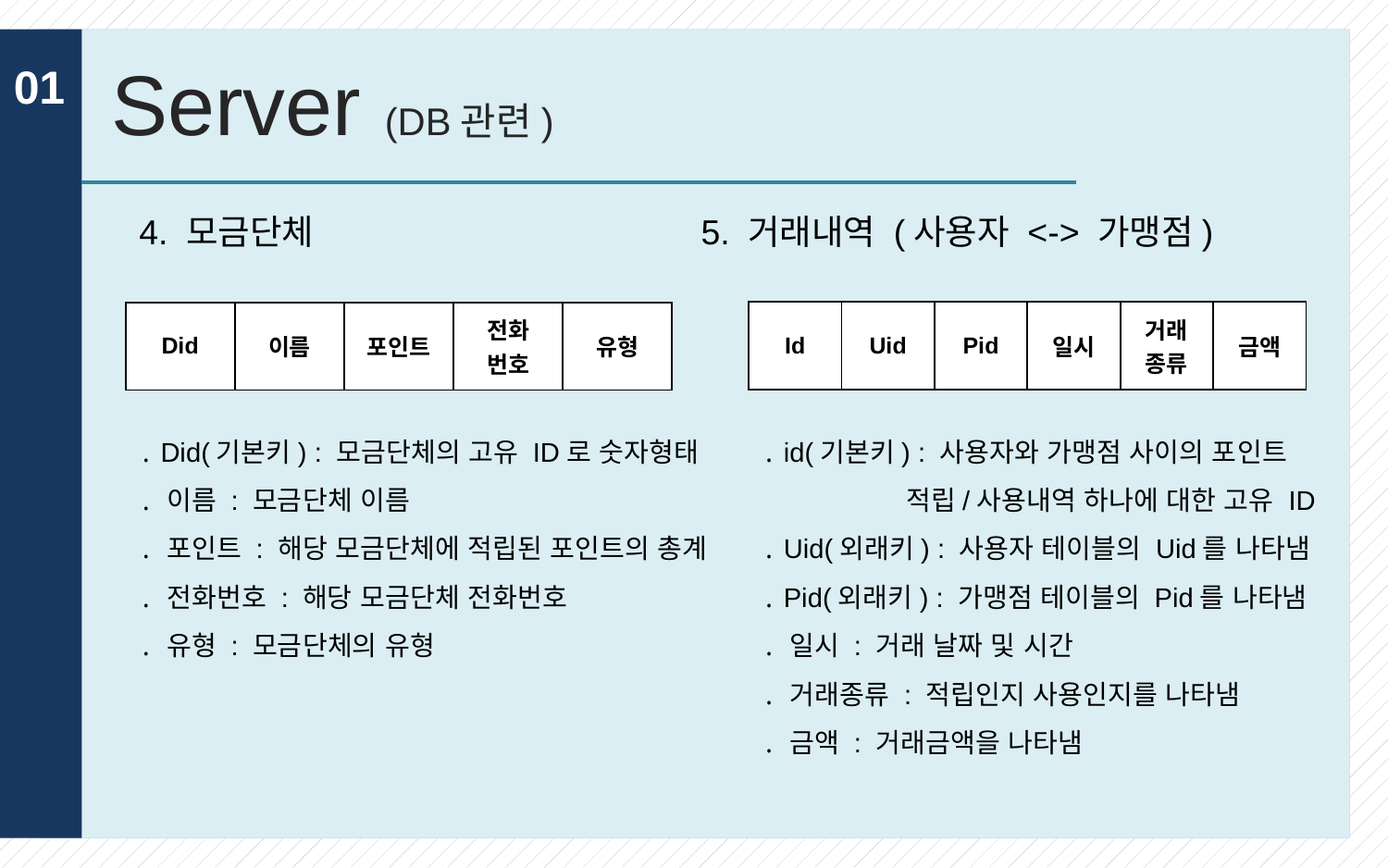

# Server (DB관련)
01
4. 모금단체                                       5. 거래내역 (사용자 <-> 가맹점)

| Id | Uid | Pid | 일시 | 거래 종류 | 금액 |
| --- | --- | --- | --- | --- | --- |
| Did | 이름 | 포인트 | 전화 번호 | 유형 |
| --- | --- | --- | --- | --- |
․ Did(기본키) : 모금단체의 고유 ID로 숫자형태
․ 이름 : 모금단체 이름
․ 포인트 : 해당 모금단체에 적립된 포인트의 총계
․ 전화번호 : 해당 모금단체 전화번호
․ 유형 : 모금단체의 유형
․ id(기본키) : 사용자와 가맹점 사이의 포인트
                  적립/사용내역 하나에 대한 고유 ID
․ Uid(외래키) : 사용자 테이블의 Uid를 나타냄
․ Pid(외래키) : 가맹점 테이블의 Pid를 나타냄
․ 일시 : 거래 날짜 및 시간
․ 거래종류 : 적립인지 사용인지를 나타냄
․ 금액 : 거래금액을 나타냄